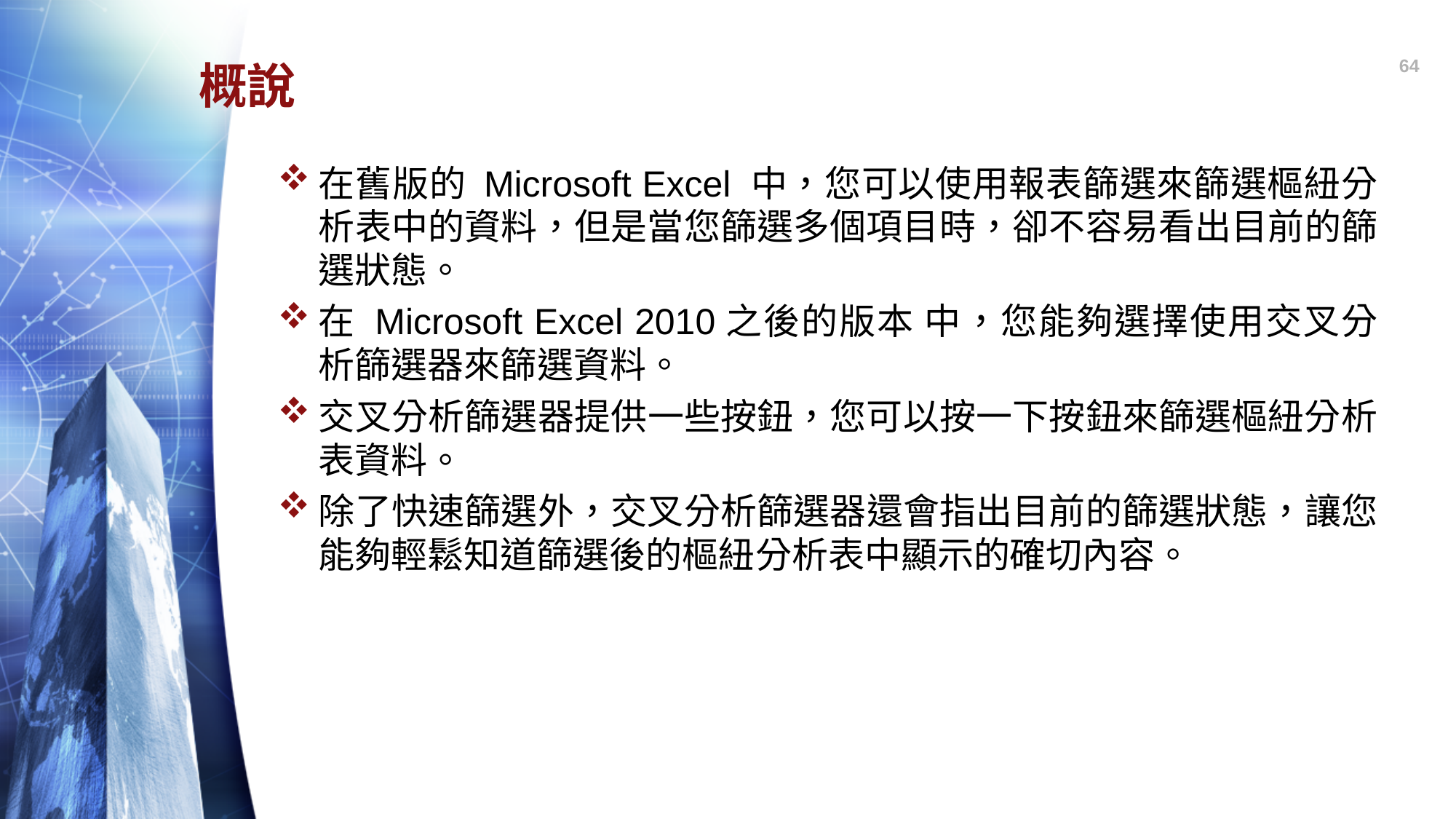

64
# 概說
在舊版的 Microsoft Excel 中，您可以使用報表篩選來篩選樞紐分析表中的資料，但是當您篩選多個項目時，卻不容易看出目前的篩選狀態。
在 Microsoft Excel 2010之後的版本 中，您能夠選擇使用交叉分析篩選器來篩選資料。
交叉分析篩選器提供一些按鈕，您可以按一下按鈕來篩選樞紐分析表資料。
除了快速篩選外，交叉分析篩選器還會指出目前的篩選狀態，讓您能夠輕鬆知道篩選後的樞紐分析表中顯示的確切內容。